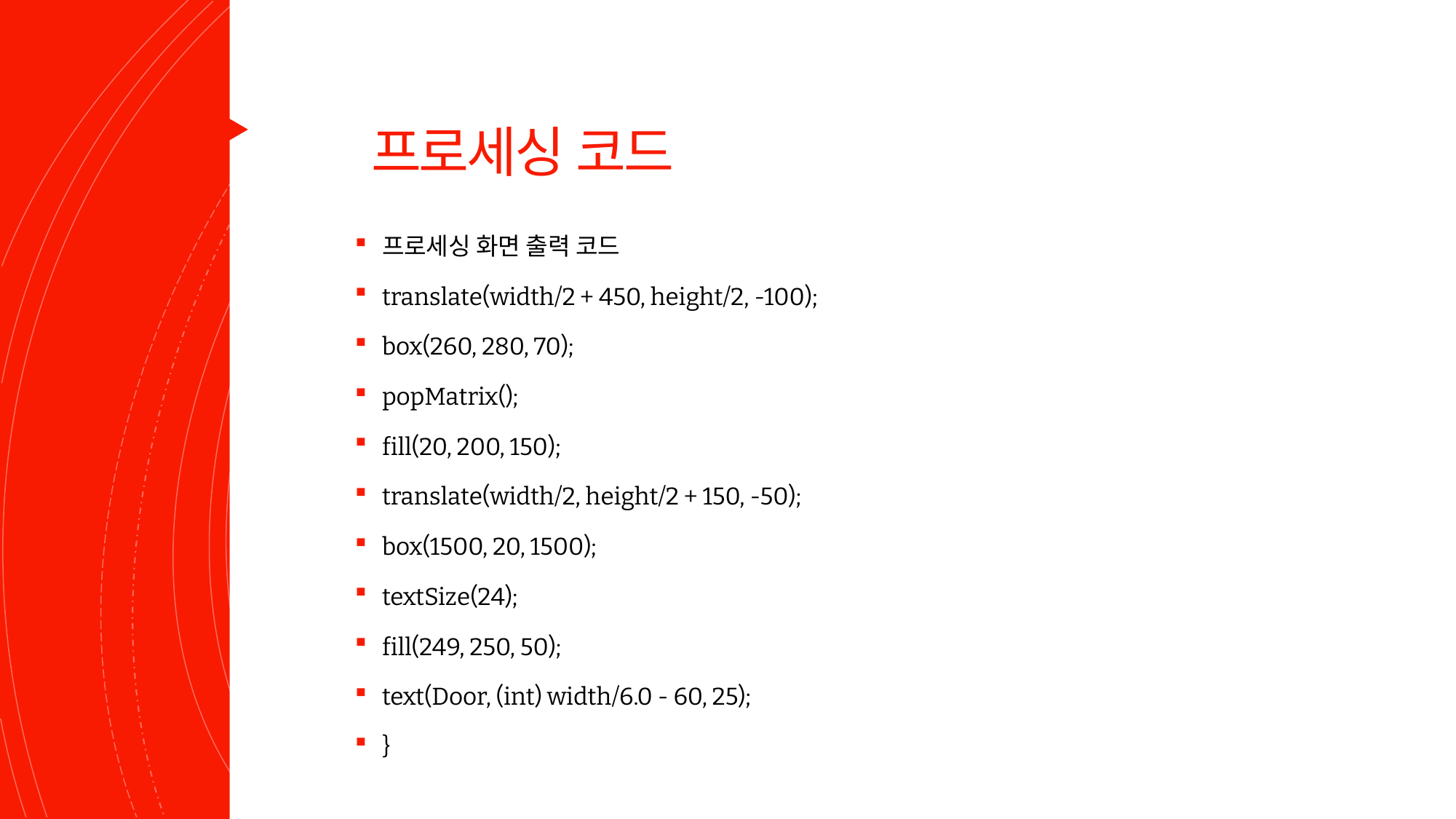

# 프로세싱 코드

프로세싱 화면 출력 코드
translate(width/2 + 450, height/2, -100);
box(260, 280, 70);
popMatrix();
fill(20, 200, 150);
translate(width/2, height/2 + 150, -50);
box(1500, 20, 1500);
textSize(24);
fill(249, 250, 50);
text(Door, (int) width/6.0 - 60, 25);
}